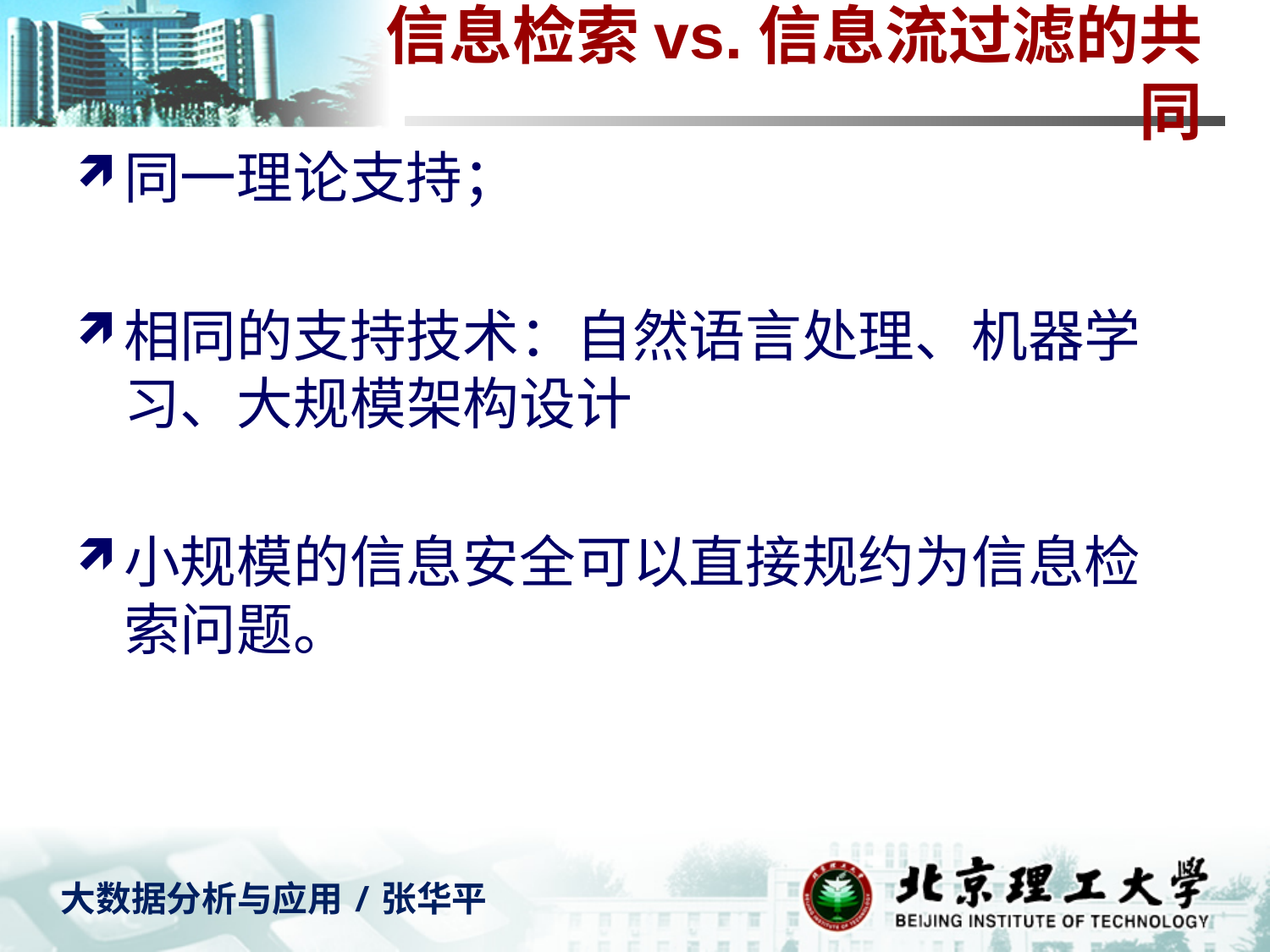

# 信息检索vs.信息流过滤的共同
同一理论支持；

相同的支持技术：自然语言处理、机器学习、大规模架构设计

小规模的信息安全可以直接规约为信息检索问题。